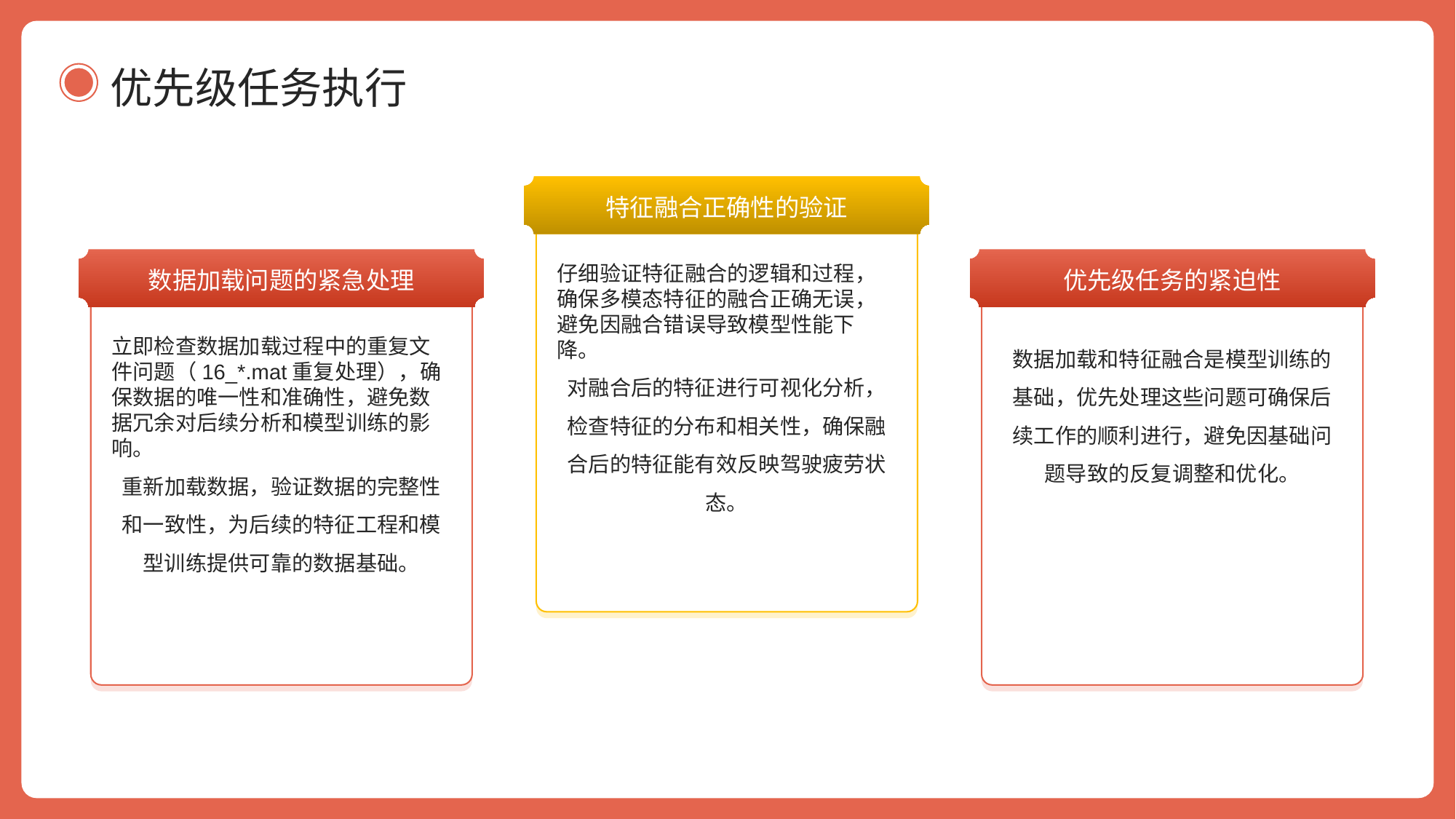

优先级任务执行

特征融合正确性的验证

仔细验证特征融合的逻辑和过程，确保多模态特征的融合正确无误，避免因融合错误导致模型性能下降。
对融合后的特征进行可视化分析，检查特征的分布和相关性，确保融合后的特征能有效反映驾驶疲劳状态。
数据加载问题的紧急处理
优先级任务的紧迫性

立即检查数据加载过程中的重复文件问题（16_*.mat重复处理），确保数据的唯一性和准确性，避免数据冗余对后续分析和模型训练的影响。
重新加载数据，验证数据的完整性和一致性，为后续的特征工程和模型训练提供可靠的数据基础。
数据加载和特征融合是模型训练的基础，优先处理这些问题可确保后续工作的顺利进行，避免因基础问题导致的反复调整和优化。